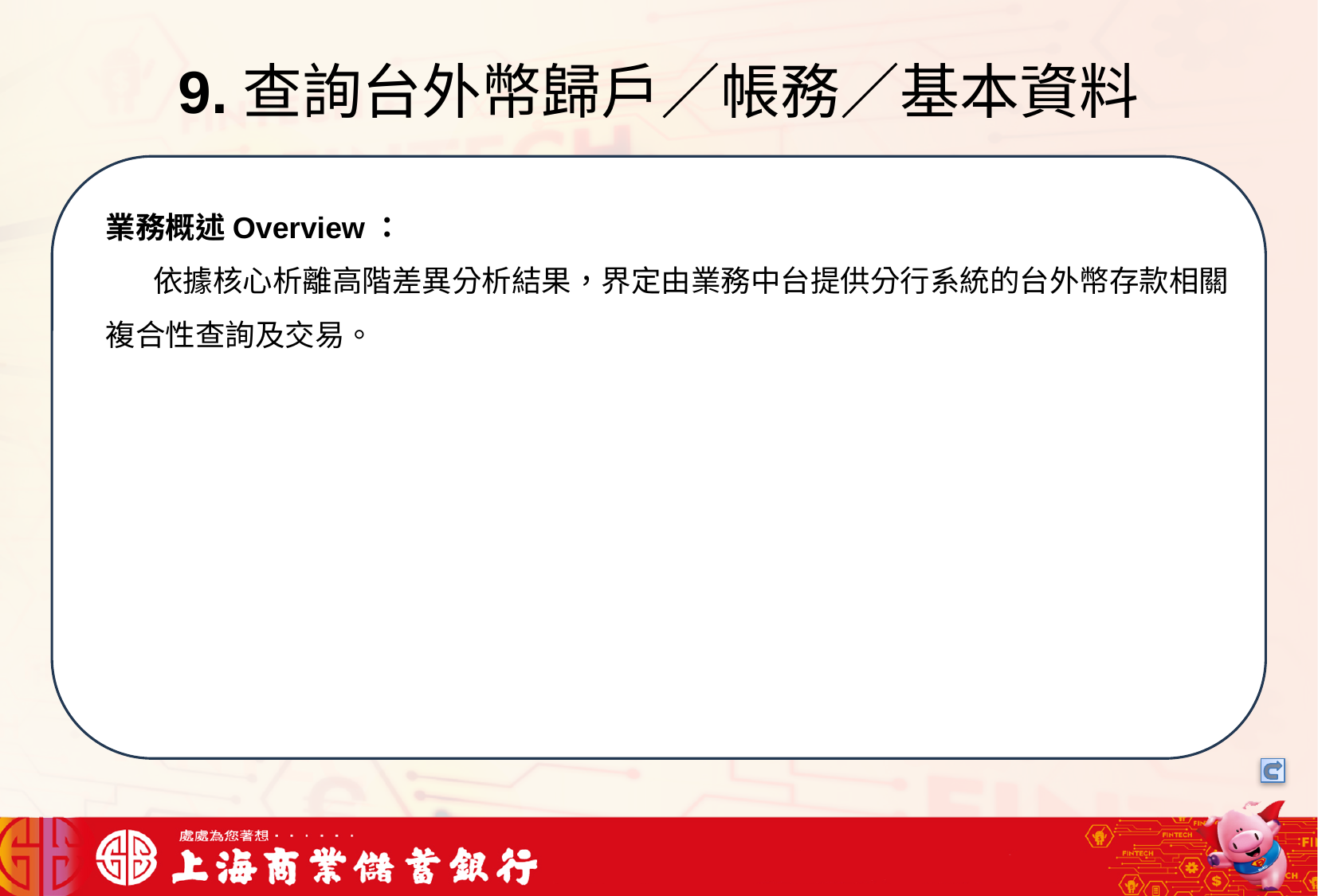

# 9.查詢台外幣歸戶／帳務／基本資料
僅儲存開立日的本金。(利息不納入存款證明的證明金額) ，若證明日為續存後的日期，且定存為本利和續存(不換單)，餘額證明應顯示續存後的存單金額(本金+利息)
業務概述Overview：
       依據核心析離高階差異分析結果，界定由業務中台提供分行系統的台外幣存款相關
複合性查詢及交易。